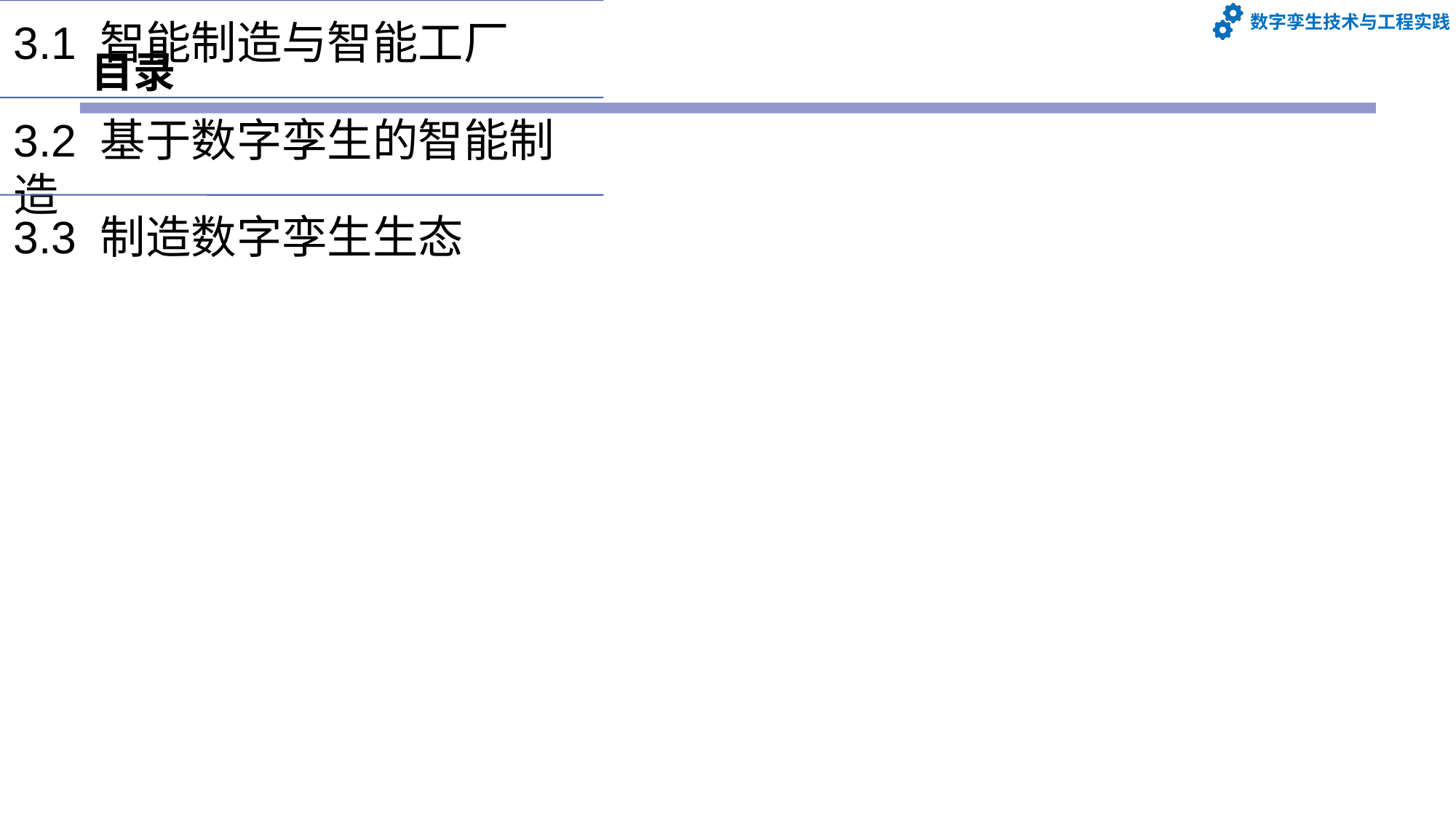

# 目录
3.1 智能制造与智能工厂
3.2 基于数字孪生的智能制造
3.3 制造数字孪生生态